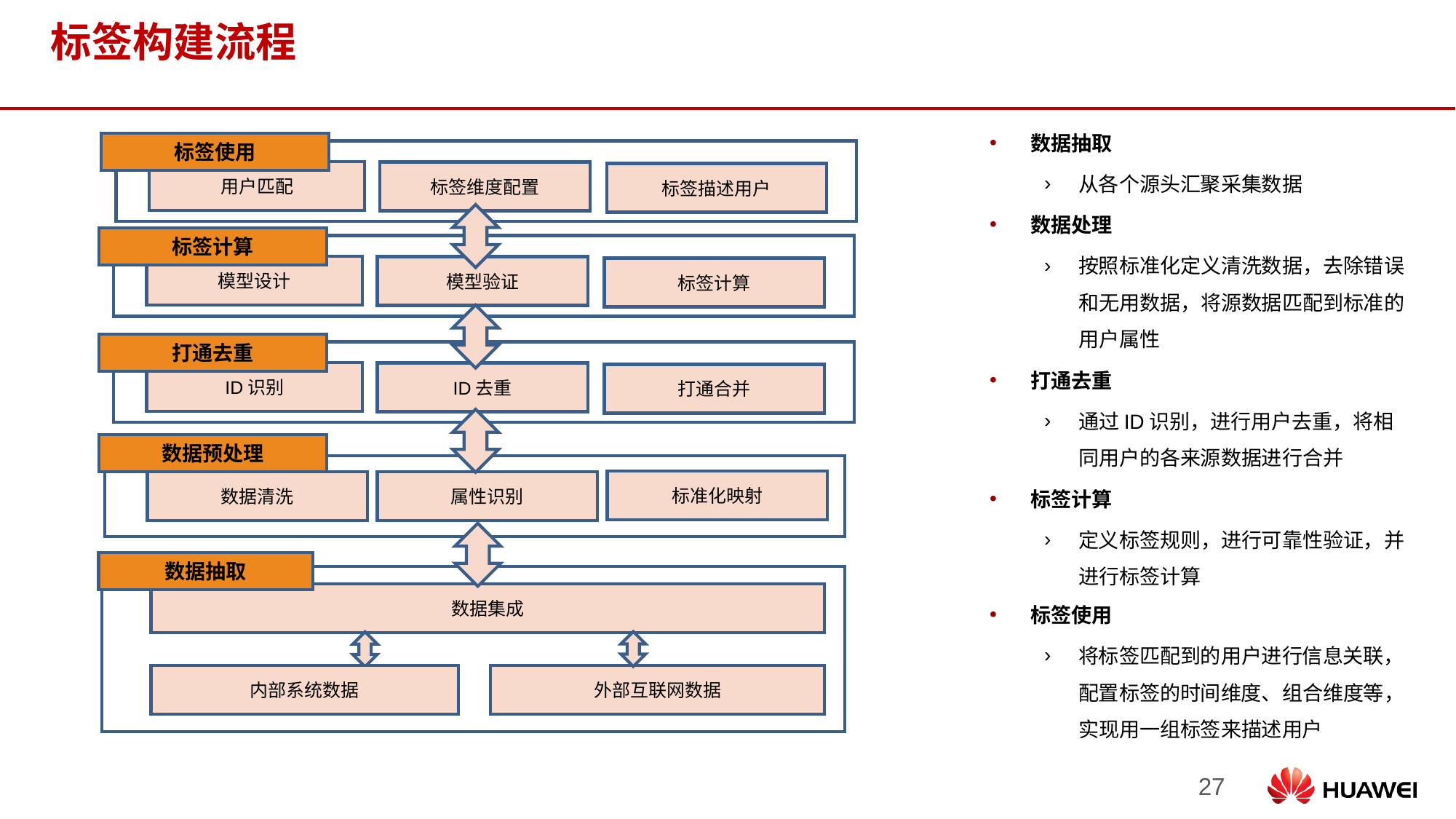

# 标签构建流程
数据抽取
从各个源头汇聚采集数据
数据处理
按照标准化定义清洗数据，去除错误和无用数据，将源数据匹配到标准的用户属性
打通去重
通过ID识别，进行用户去重，将相同用户的各来源数据进行合并
标签计算
定义标签规则，进行可靠性验证，并进行标签计算
标签使用
将标签匹配到的用户进行信息关联，配置标签的时间维度、组合维度等，实现用一组标签来描述用户

标签使用

用户匹配
标签维度配置
标签描述用户

标签计算

模型设计
模型验证
标签计算

打通去重

ID识别
ID去重
打通合并

数据预处理

标准化映射
数据清洗
属性识别

数据抽取

数据集成

内部系统数据
外部互联网数据